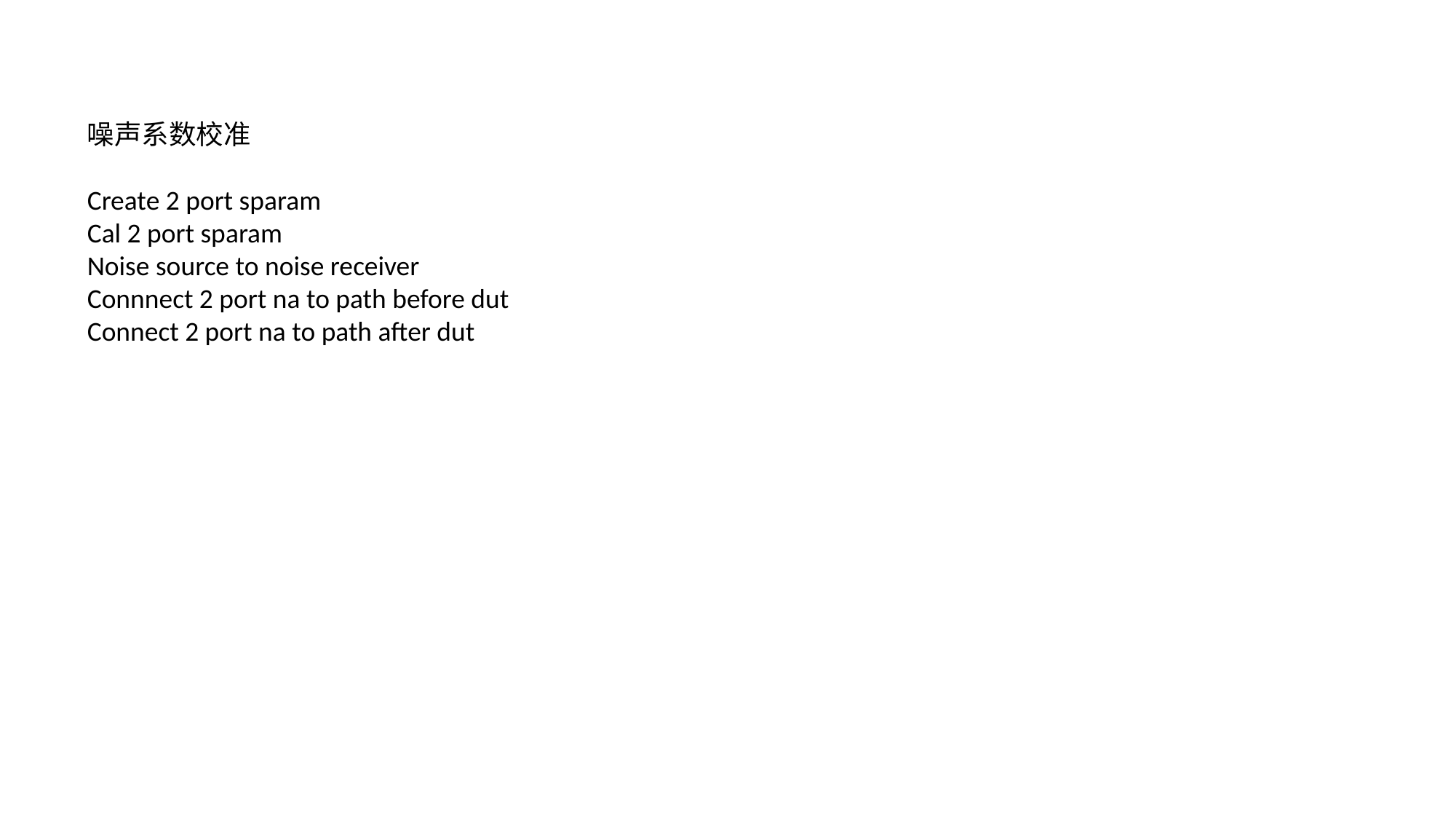

噪声系数校准

Create 2 port sparam
Cal 2 port sparam
Noise source to noise receiver
Connnect 2 port na to path before dut
Connect 2 port na to path after dut